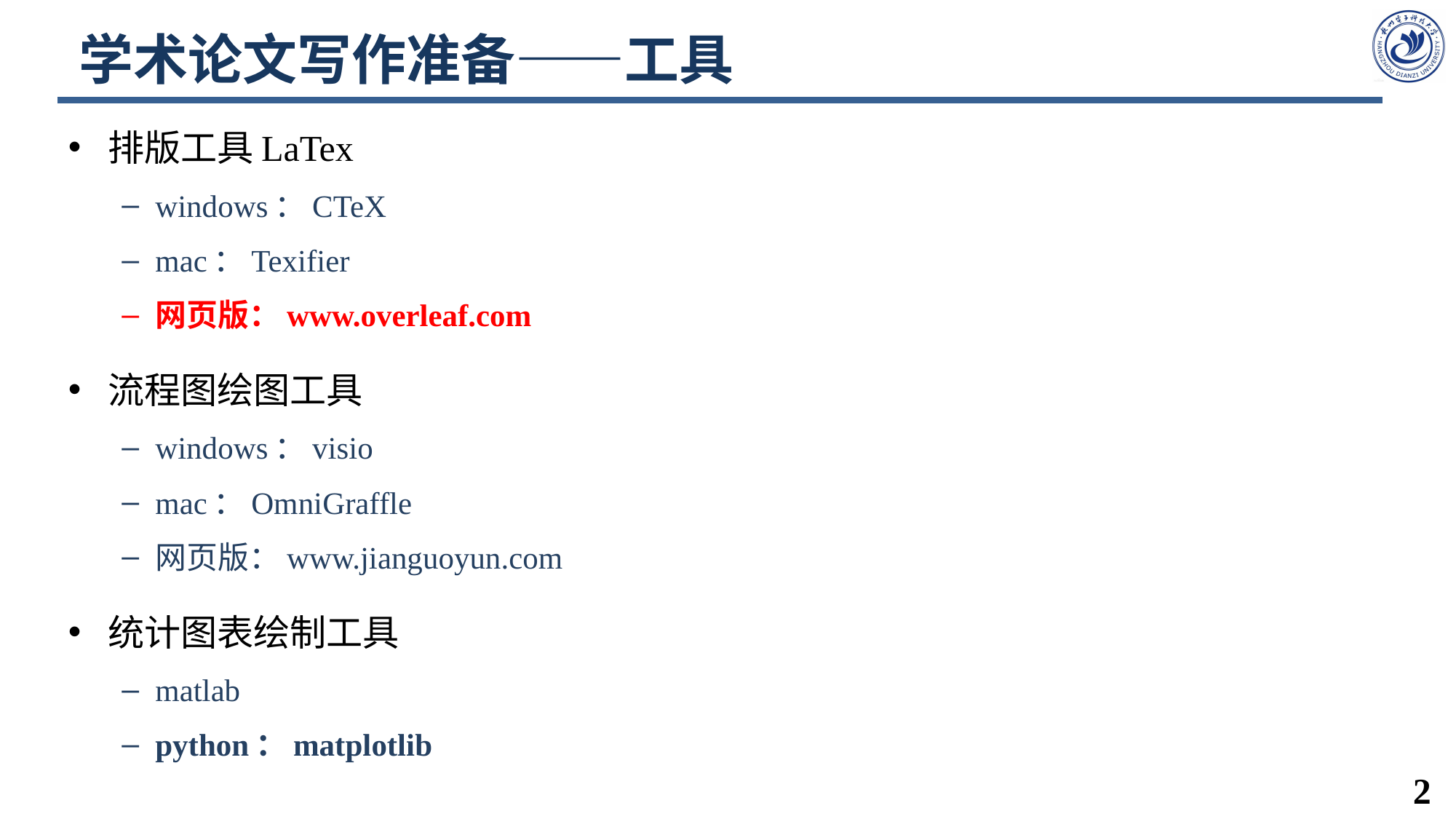

# 学术论文写作准备——工具
排版工具LaTex
windows：CTeX
mac：Texifier
网页版：www.overleaf.com
流程图绘图工具
windows：visio
mac：OmniGraffle
网页版：www.jianguoyun.com
统计图表绘制工具
matlab
python：matplotlib

2